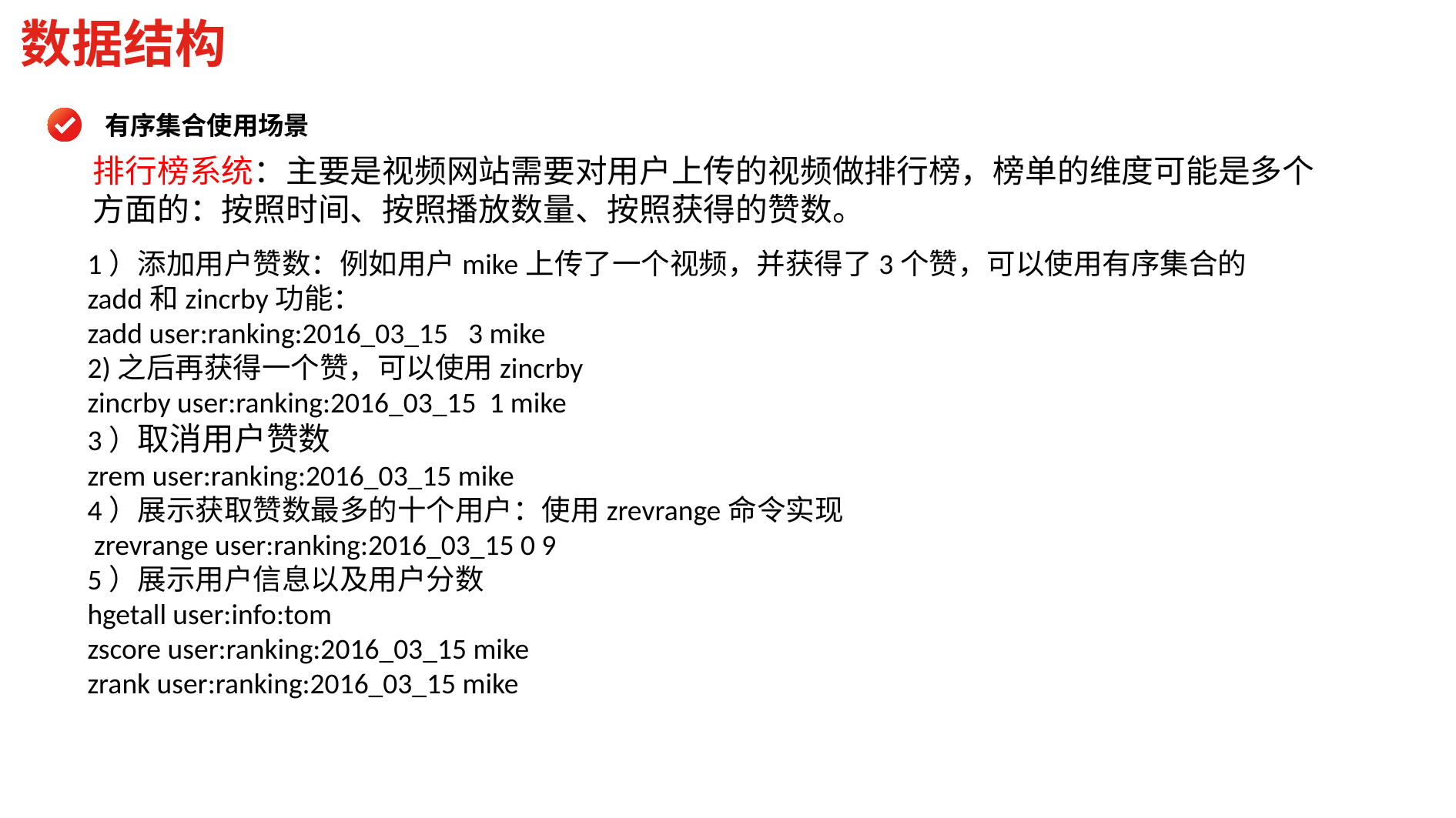

数据结构
有序集合使用场景

排行榜系统：主要是视频网站需要对用户上传的视频做排行榜，榜单的维度可能是多个方面的：按照时间、按照播放数量、按照获得的赞数。
1）添加用户赞数：例如用户mike上传了一个视频，并获得了3个赞，可以使用有序集合的
zadd和zincrby功能：
zadd user:ranking:2016_03_15   3 mike
2)之后再获得一个赞，可以使用zincrby
zincrby user:ranking:2016_03_15  1 mike
3）取消用户赞数
zrem user:ranking:2016_03_15 mike
4）展示获取赞数最多的十个用户：使用zrevrange命令实现
 zrevrange user:ranking:2016_03_15 0 9
5）展示用户信息以及用户分数
hgetall user:info:tom
zscore user:ranking:2016_03_15 mike
zrank user:ranking:2016_03_15 mike